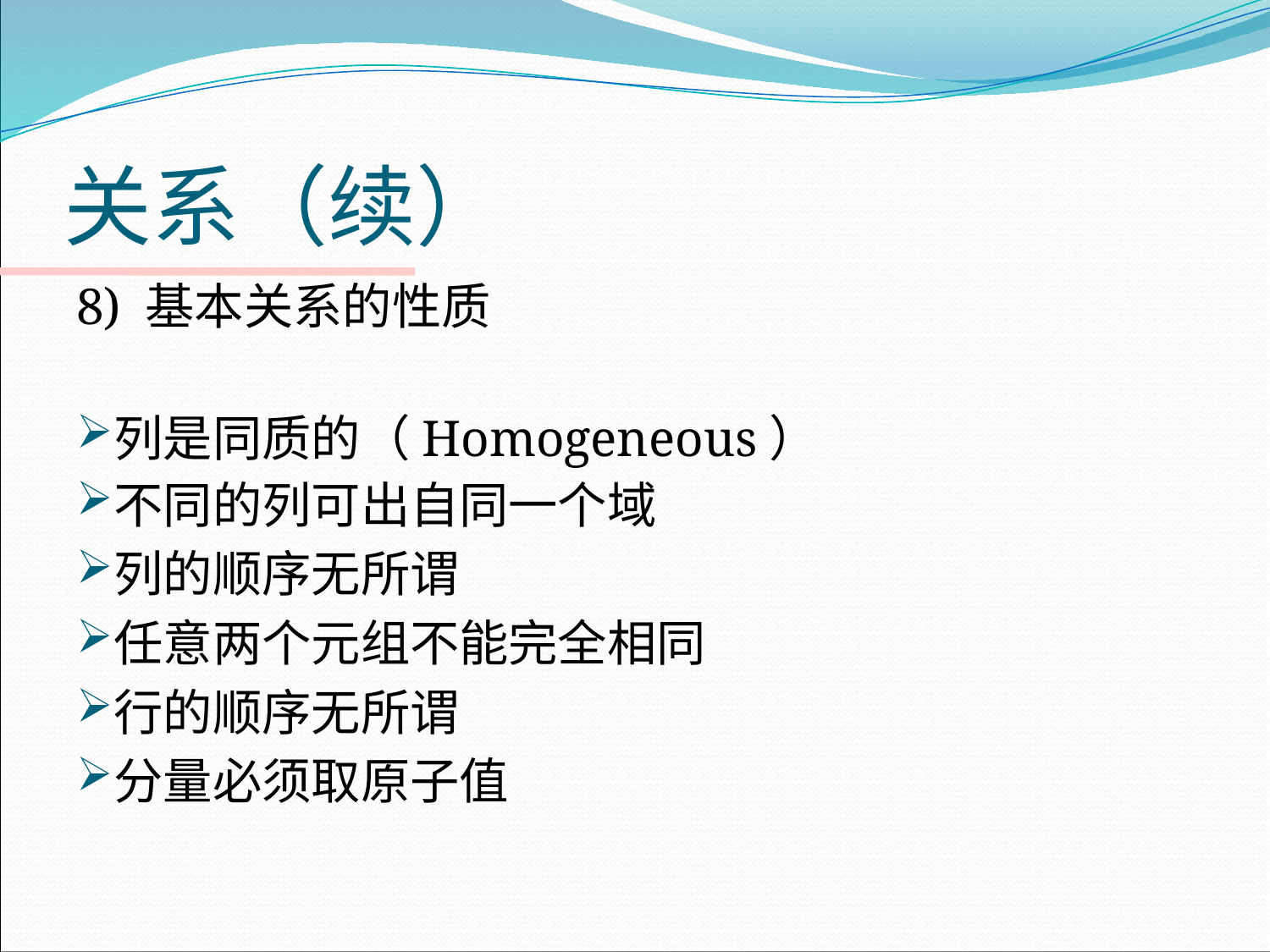

# 关系（续）
8) 基本关系的性质

列是同质的（Homogeneous）
不同的列可出自同一个域
列的顺序无所谓
任意两个元组不能完全相同
行的顺序无所谓
分量必须取原子值

126